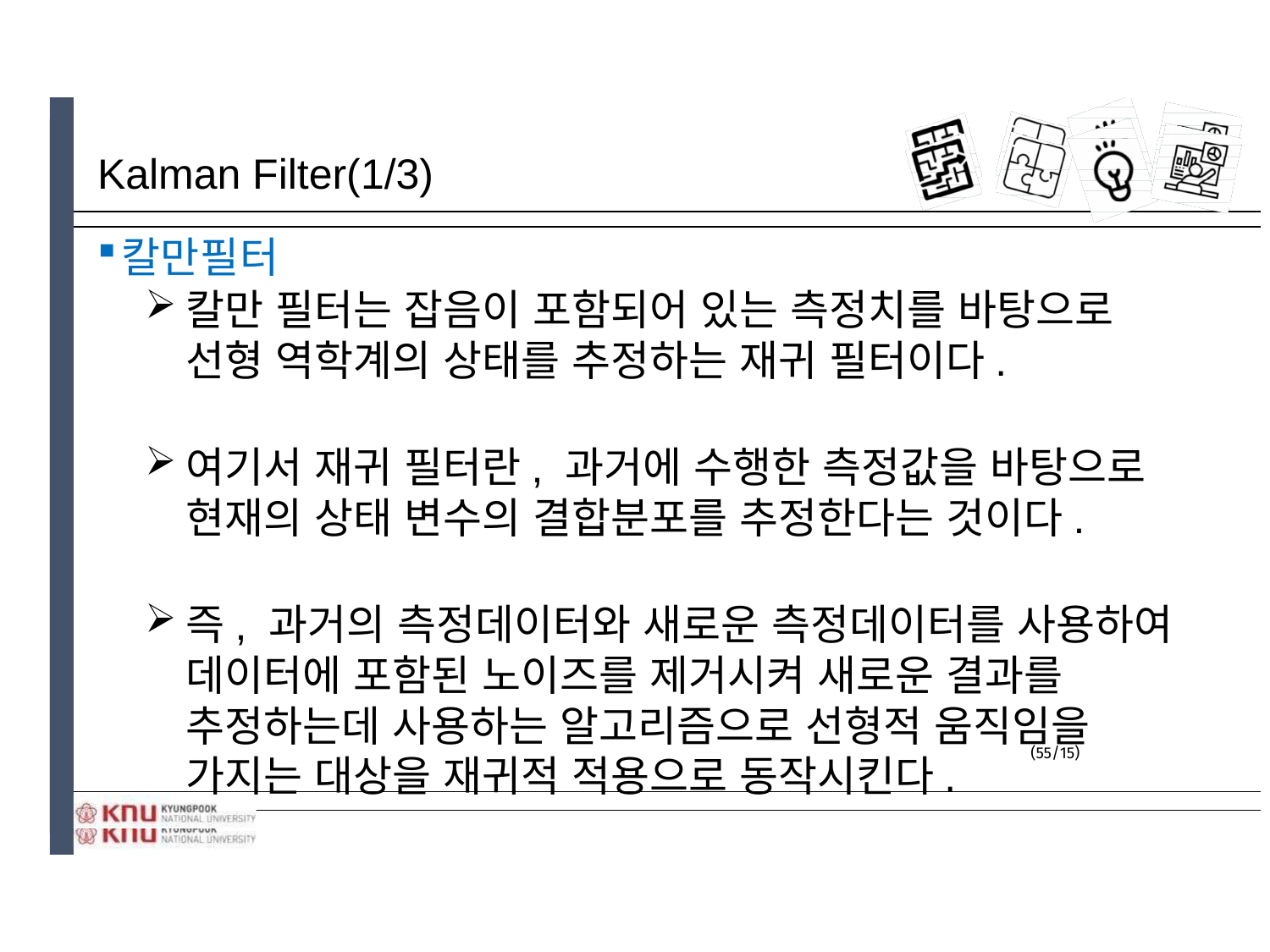

# Kalman Filter(1/3)
칼만필터
칼만 필터는 잡음이 포함되어 있는 측정치를 바탕으로 선형 역학계의 상태를 추정하는 재귀 필터이다.

여기서 재귀 필터란, 과거에 수행한 측정값을 바탕으로 현재의 상태 변수의 결합분포를 추정한다는 것이다.

즉, 과거의 측정데이터와 새로운 측정데이터를 사용하여 데이터에 포함된 노이즈를 제거시켜 새로운 결과를 추정하는데 사용하는 알고리즘으로 선형적 움직임을 가지는 대상을 재귀적 적용으로 동작시킨다.

(55/15)